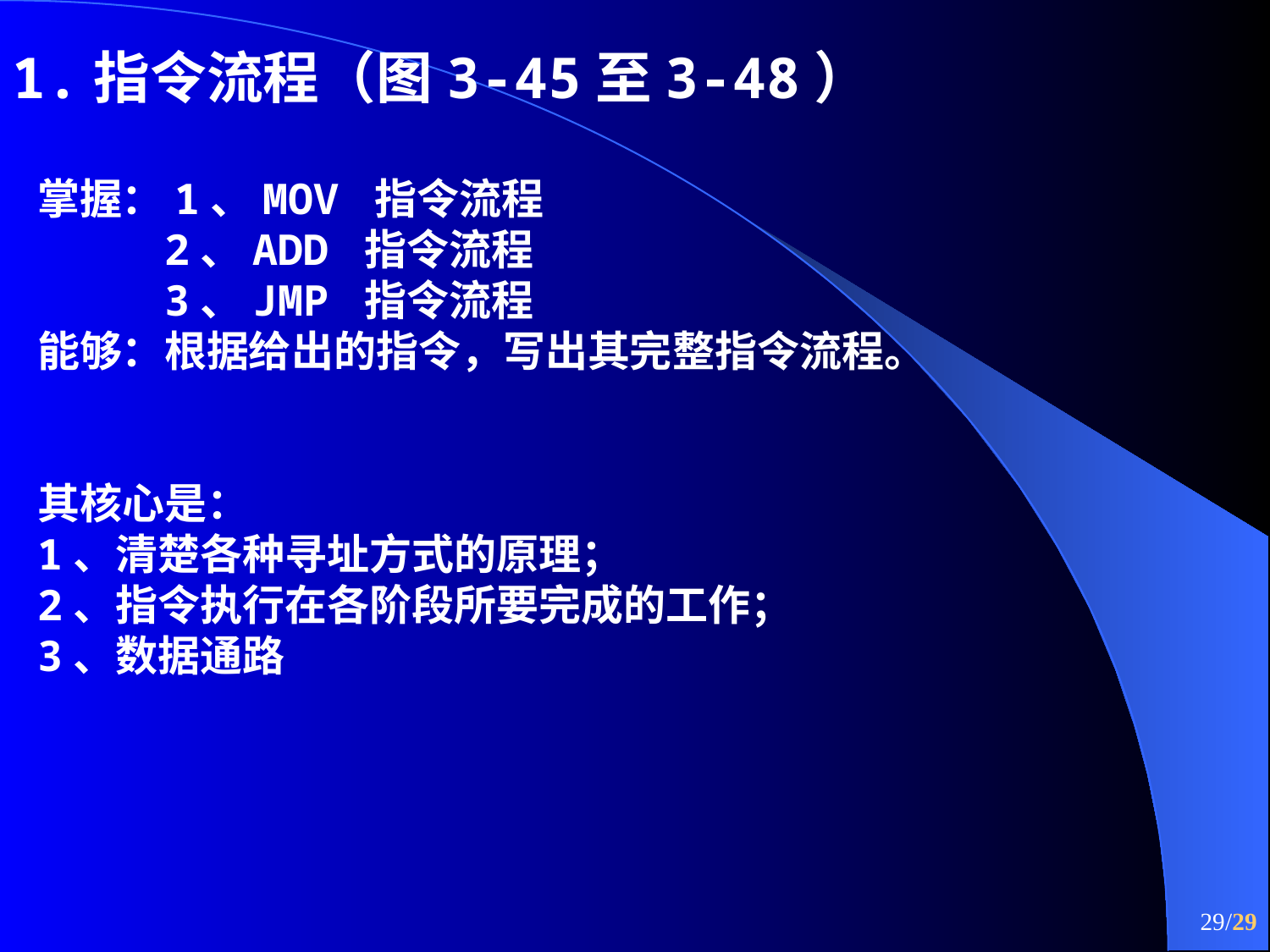

1.指令流程（图3-45至3-48）
掌握：1、MOV 指令流程
	2、ADD 指令流程
	3、JMP 指令流程
能够：根据给出的指令，写出其完整指令流程。

其核心是：
1、清楚各种寻址方式的原理；
2、指令执行在各阶段所要完成的工作；
3、数据通路
29/29